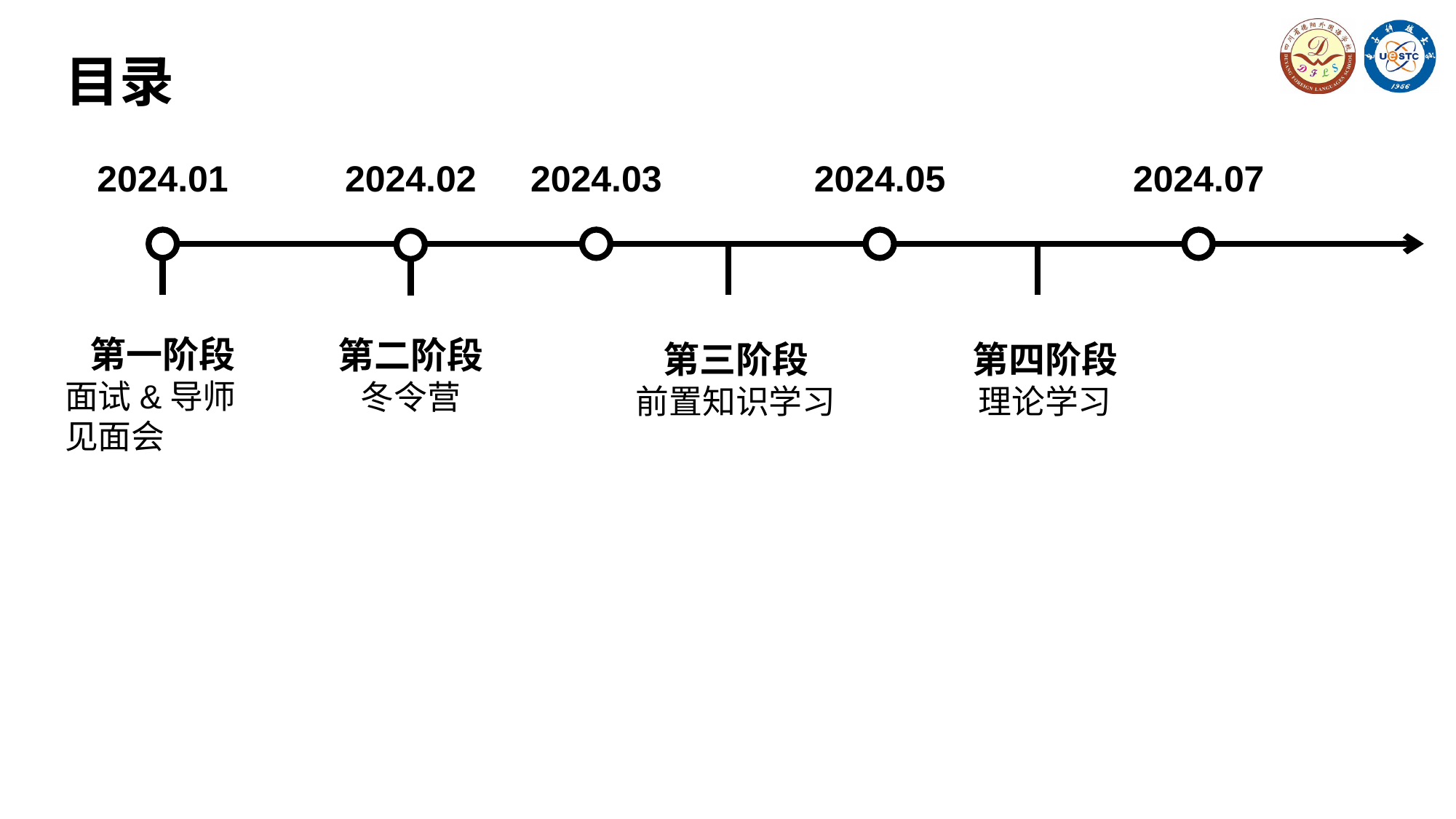

# 目录
2024.01

第一阶段
面试&导师见面会
2024.03
2024.05
2024.07

第三阶段
前置知识学习
第四阶段
理论学习
2024.02

第二阶段
冬令营